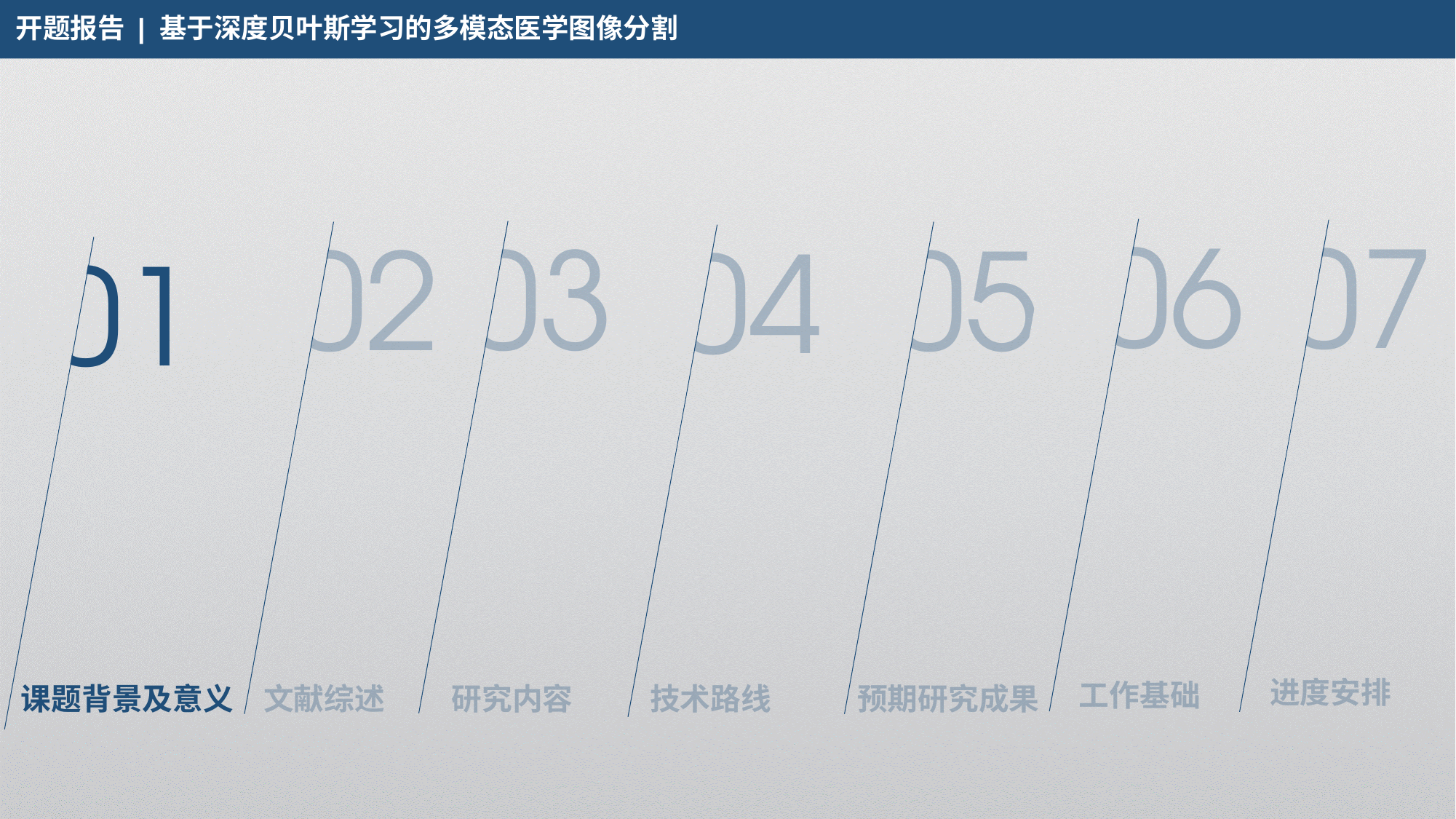

开题报告 | 基于深度贝叶斯学习的多模态医学图像分割

06
07
03
02
05
04
01
进度安排
工作基础
课题背景及意义
文献综述
研究内容
技术路线
预期研究成果